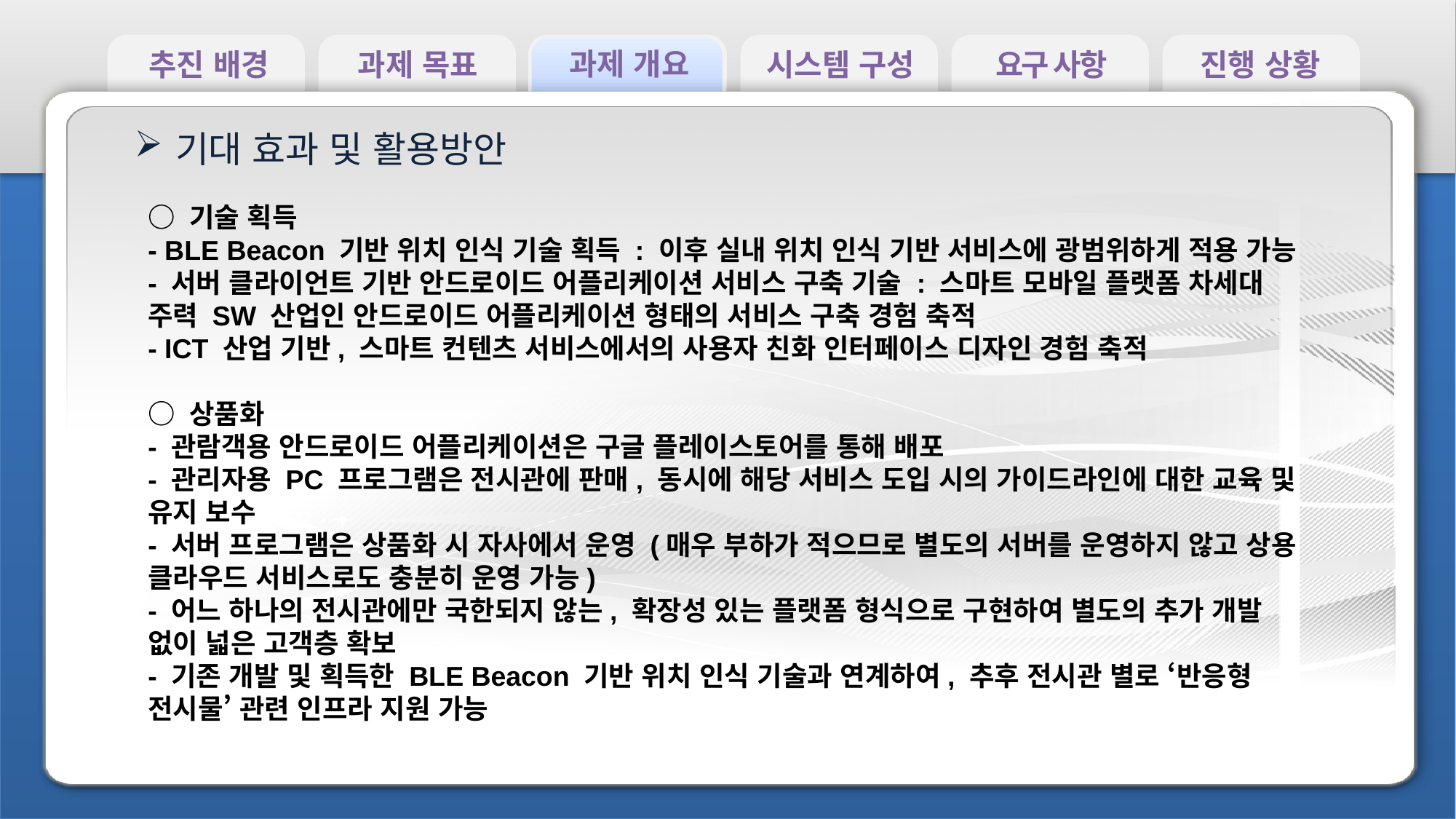

3
과제 개요
추진 배경
과제 목표
시스템 구성
요구 사항
진행 상황
기대 효과 및 활용방안
○ 기술 획득
- BLE Beacon 기반 위치 인식 기술 획득 : 이후 실내 위치 인식 기반 서비스에 광범위하게 적용 가능
- 서버 클라이언트 기반 안드로이드 어플리케이션 서비스 구축 기술 : 스마트 모바일 플랫폼 차세대 주력 SW 산업인 안드로이드 어플리케이션 형태의 서비스 구축 경험 축적
- ICT 산업 기반, 스마트 컨텐츠 서비스에서의 사용자 친화 인터페이스 디자인 경험 축적

○ 상품화
- 관람객용 안드로이드 어플리케이션은 구글 플레이스토어를 통해 배포
- 관리자용 PC 프로그램은 전시관에 판매, 동시에 해당 서비스 도입 시의 가이드라인에 대한 교육 및 유지 보수
- 서버 프로그램은 상품화 시 자사에서 운영 (매우 부하가 적으므로 별도의 서버를 운영하지 않고 상용 클라우드 서비스로도 충분히 운영 가능)
- 어느 하나의 전시관에만 국한되지 않는, 확장성 있는 플랫폼 형식으로 구현하여 별도의 추가 개발 없이 넓은 고객층 확보
- 기존 개발 및 획득한 BLE Beacon 기반 위치 인식 기술과 연계하여, 추후 전시관 별로 ‘반응형 전시물’ 관련 인프라 지원 가능